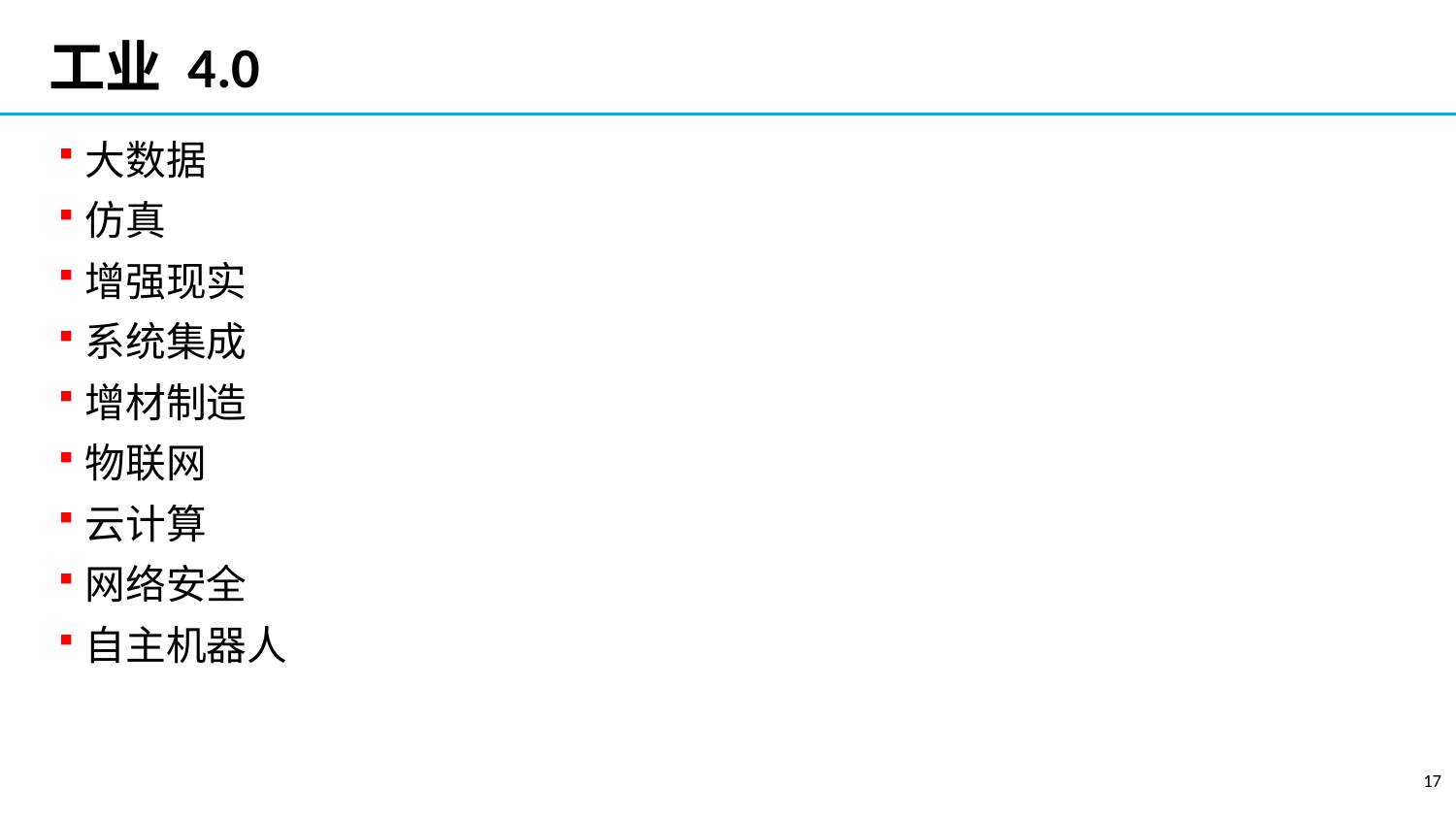

# 工业 4.0

大数据
仿真
增强现实
系统集成
增材制造
物联网
云计算
网络安全
自主机器人
17